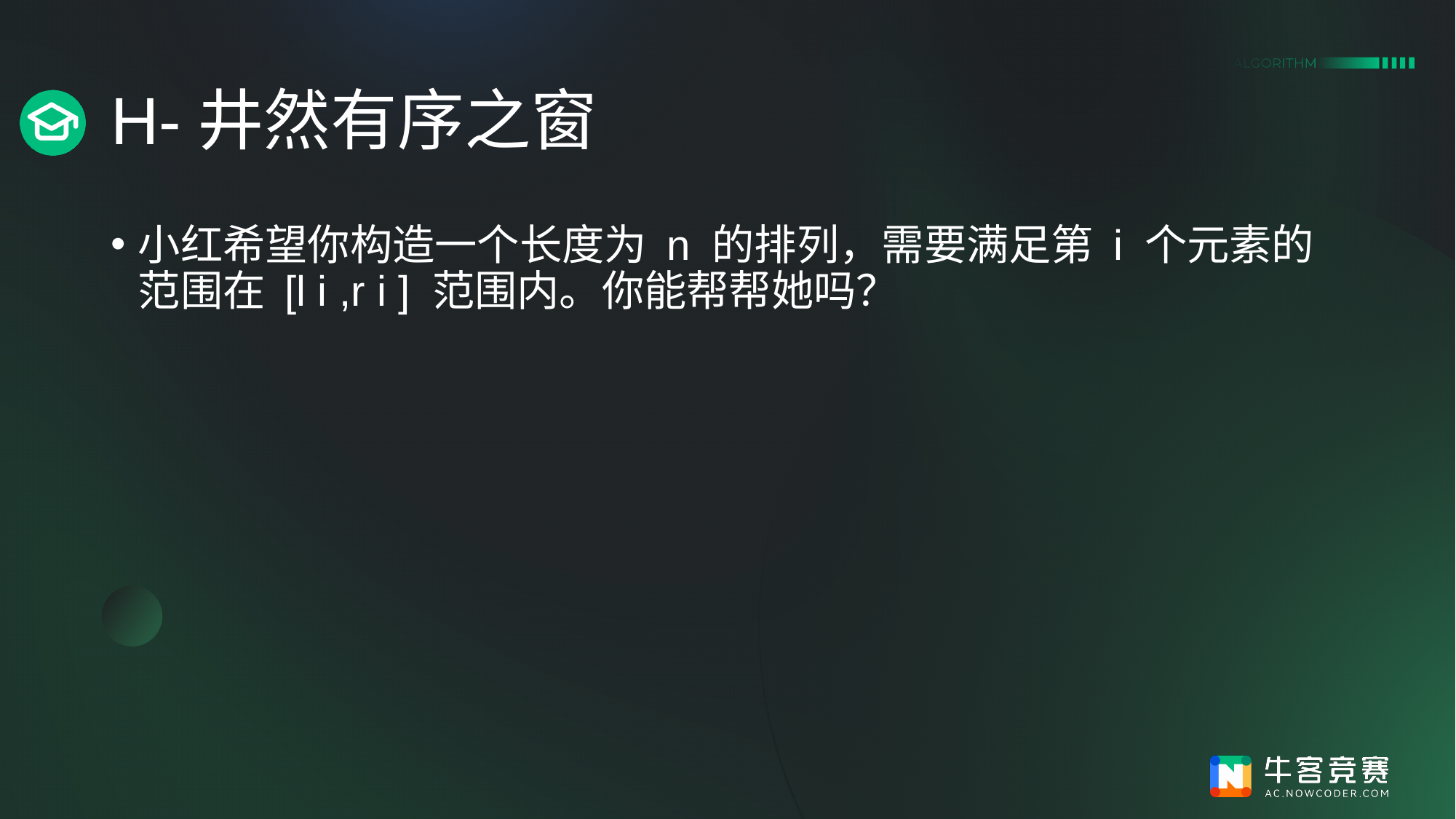

# H-井然有序之窗
小红希望你构造一个长度为 n 的排列，需要满足第 i 个元素的范围在 [l i​ ,r i​ ] 范围内。你能帮帮她吗？